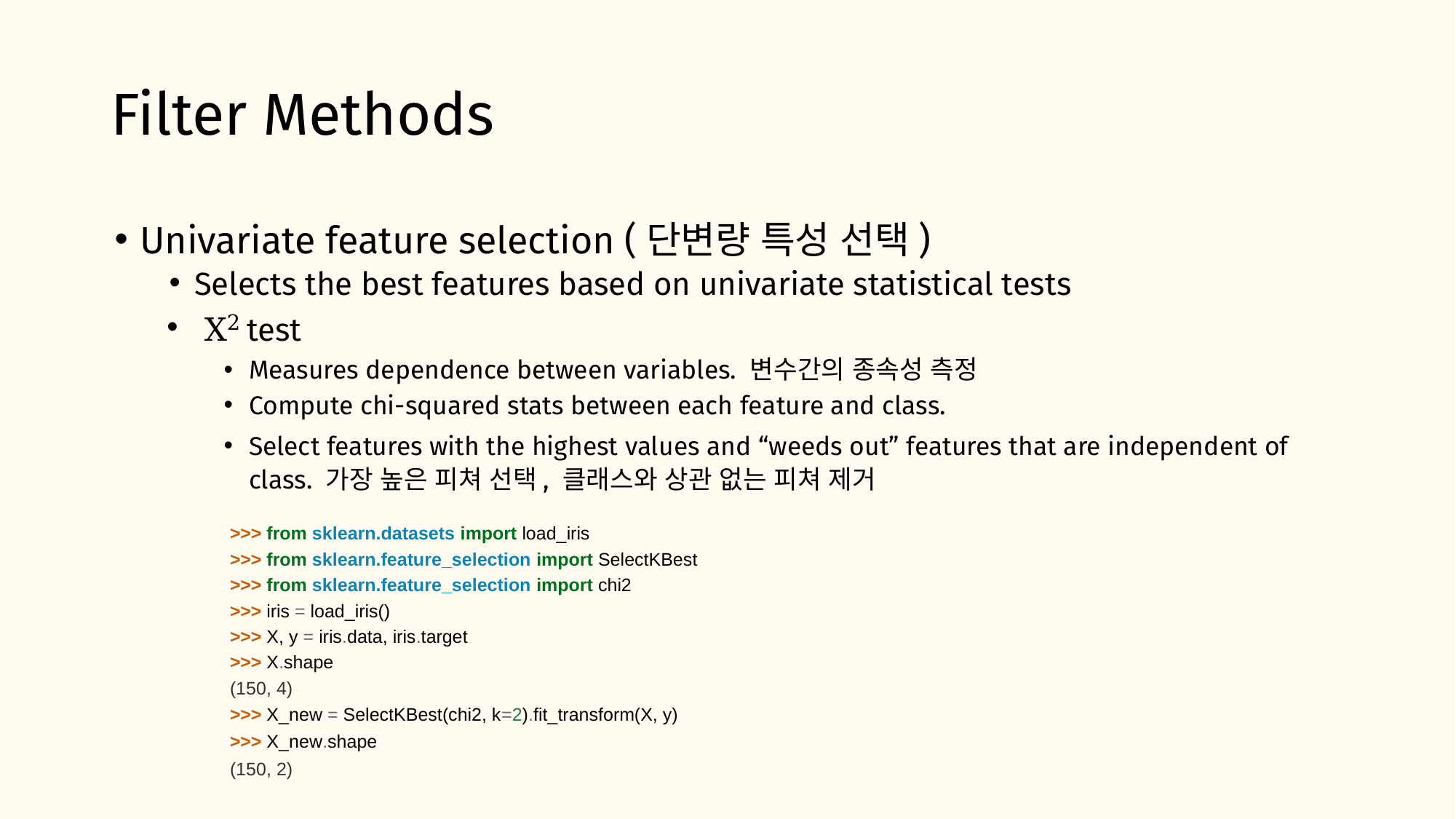

# Filter Methods
Univariate feature selection (단변량 특성 선택)
Selects the best features based on univariate statistical tests
X2 test
Measures dependence between variables. 변수간의 종속성 측정
Compute chi-squared stats between each feature and class.
Select features with the highest values and “weeds out” features that are independent of  class. 가장 높은 피쳐 선택, 클래스와 상관 없는 피쳐 제거
>>> from sklearn.datasets import load_iris
>>> from sklearn.feature_selection import SelectKBest
>>> from sklearn.feature_selection import chi2
>>> iris = load_iris()
>>> X, y = iris.data, iris.target
>>> X.shape
(150, 4)
>>> X_new = SelectKBest(chi2, k=2).fit_transform(X, y)
>>> X_new.shape
(150, 2)